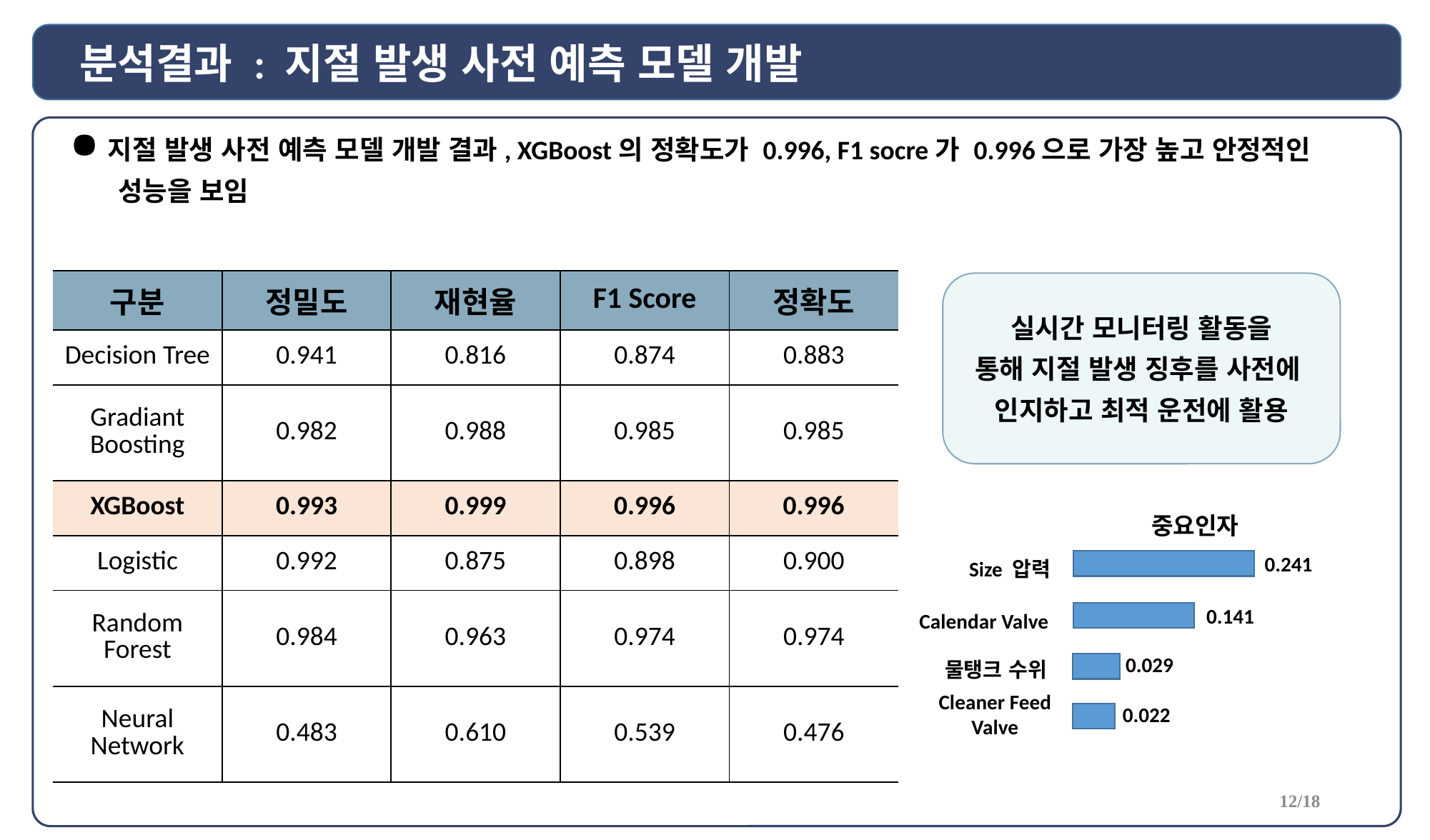

분석결과 : 지절 발생 사전 예측 모델 개발

지절 발생 사전 예측 모델 개발 결과, XGBoost의 정확도가 0.996, F1 socre가 0.996으로 가장 높고 안정적인
     성능을 보임
| 구분 | 정밀도 | 재현율 | F1 Score | 정확도 |
| --- | --- | --- | --- | --- |
| Decision Tree | 0.941 | 0.816 | 0.874 | 0.883 |
| Gradiant Boosting | 0.982 | 0.988 | 0.985 | 0.985 |
| XGBoost | 0.993 | 0.999 | 0.996 | 0.996 |
| Logistic | 0.992 | 0.875 | 0.898 | 0.900 |
| Random Forest | 0.984 | 0.963 | 0.974 | 0.974 |
| Neural Network | 0.483 | 0.610 | 0.539 | 0.476 |
실시간 모니터링 활동을
통해 지절 발생 징후를 사전에
인지하고 최적 운전에 활용
중요인자
0.241
Size 압력

0.141
Calendar Valve

0.029
물탱크 수위

Cleaner Feed
Valve
0.022

12/18